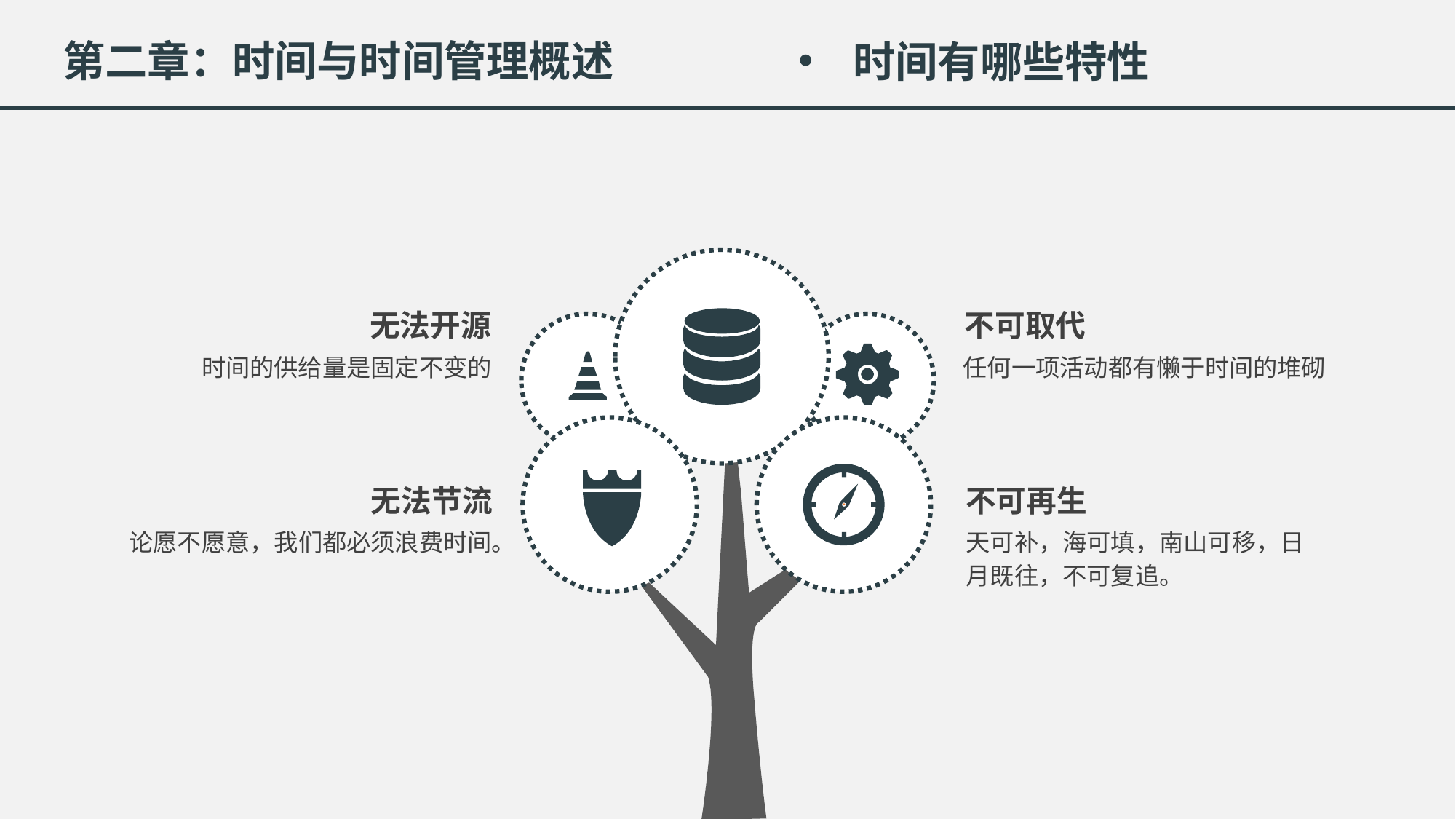

时间有哪些特性

无法开源
不可取代

时间的供给量是固定不变的

任何一项活动都有懒于时间的堆砌

无法节流
不可再生
论愿不愿意，我们都必须浪费时间。
天可补，海可填，南山可移，日月既往，不可复追。